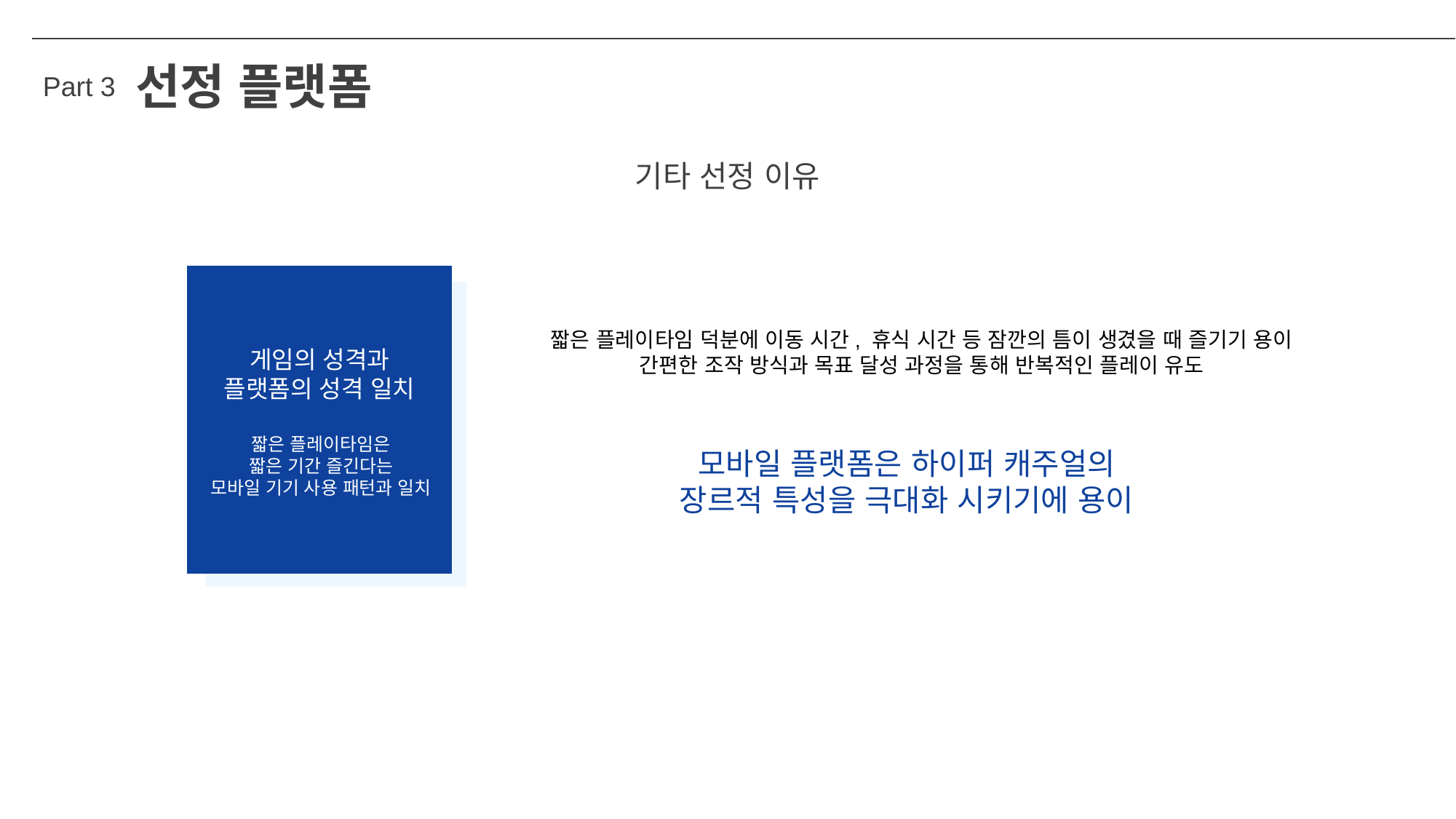

선정 플랫폼
Part 3
기타 선정 이유

게임의 성격과
플랫폼의 성격 일치
짧은 플레이타임은
짧은 기간 즐긴다는
모바일 기기 사용 패턴과 일치
짧은 플레이타임 덕분에 이동 시간, 휴식 시간 등 잠깐의 틈이 생겼을 때 즐기기 용이
간편한 조작 방식과 목표 달성 과정을 통해 반복적인 플레이 유도
모바일 플랫폼은 하이퍼 캐주얼의
장르적 특성을 극대화 시키기에 용이